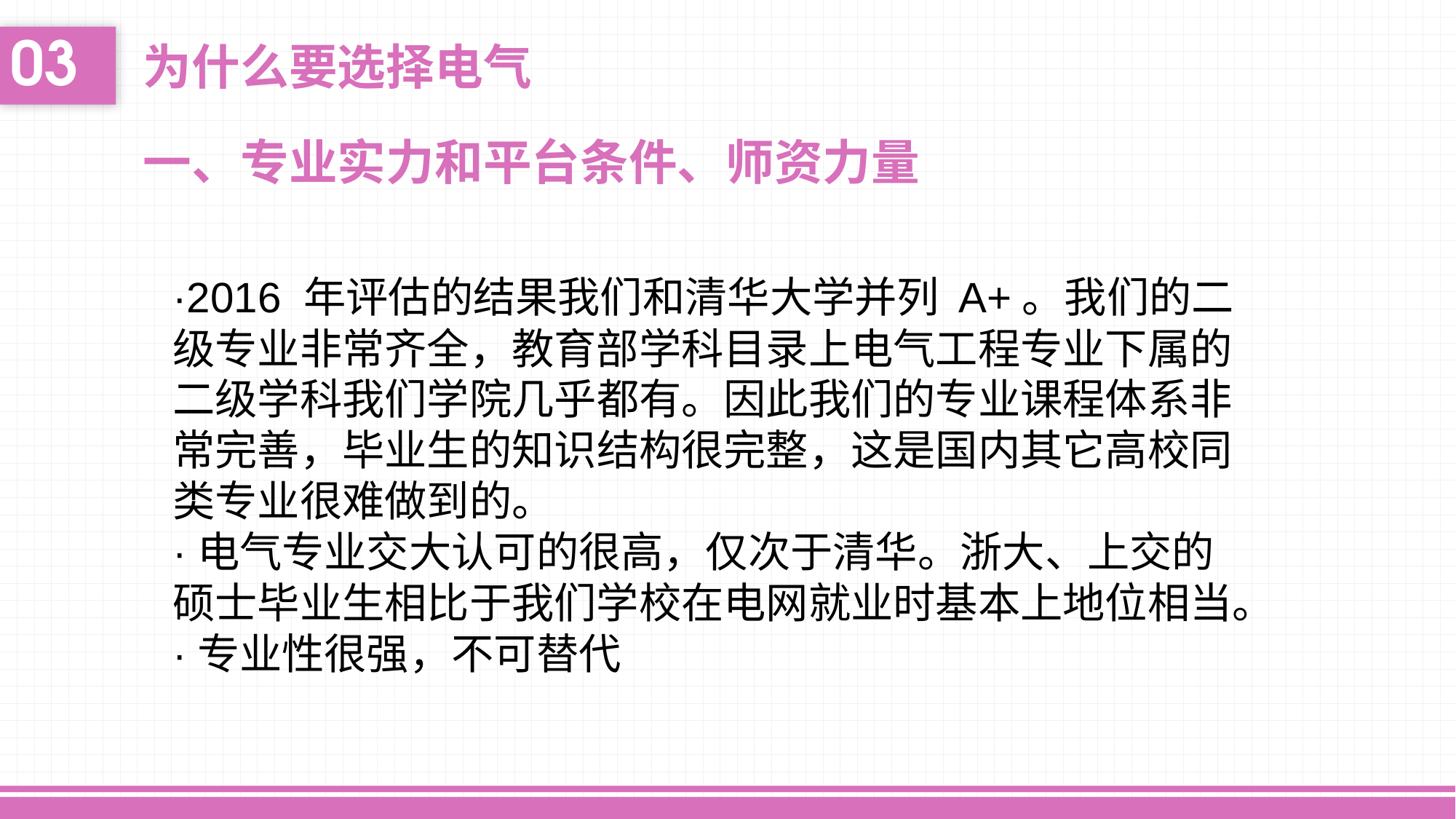

03
为什么要选择电气
一、专业实力和平台条件、师资力量
·2016 年评估的结果我们和清华大学并列 A+。我们的二级专业非常齐全，教育部学科目录上电气工程专业下属的二级学科我们学院几乎都有。因此我们的专业课程体系非常完善，毕业生的知识结构很完整，这是国内其它高校同类专业很难做到的。
·电气专业交大认可的很高，仅次于清华。浙大、上交的硕士毕业生相比于我们学校在电网就业时基本上地位相当。
·专业性很强，不可替代